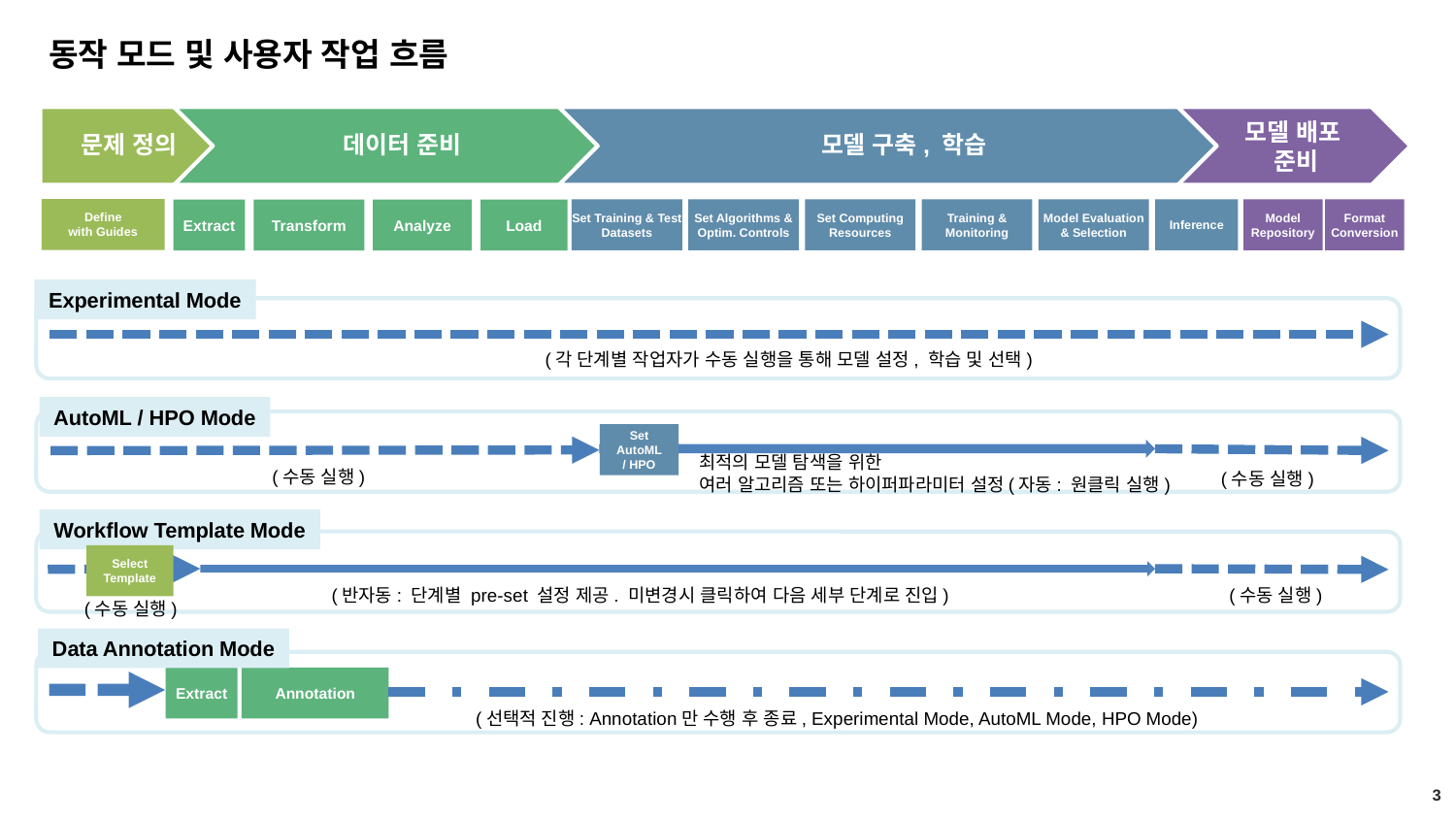

동작 모드 및 사용자 작업 흐름
문제 정의
데이터 준비
모델 구축, 학습
모델 배포
준비
Define
with Guides
Model Repository
Format Conversion
Set Training & Test Datasets
Set Algorithms & Optim. Controls
Set Computing Resources
Training & Monitoring
Model Evaluation & Selection
Inference
Extract
Transform
Analyze
Load
Experimental Mode

(각 단계별 작업자가 수동 실행을 통해 모델 설정, 학습 및 선택)
AutoML / HPO Mode

최적의 모델 탐색을 위한
여러 알고리즘 또는 하이퍼파라미터 설정(자동: 원클릭 실행)
(수동 실행)
(수동 실행)
Set AutoML / HPO
Workflow Template Mode

(반자동: 단계별 pre-set 설정 제공. 미변경시 클릭하여 다음 세부 단계로 진입)
(수동 실행)
(수동 실행)
Select
Template
Data Annotation Mode

Extract
Annotation
(선택적 진행: Annotation만 수행 후 종료, Experimental Mode, AutoML Mode, HPO Mode)
3